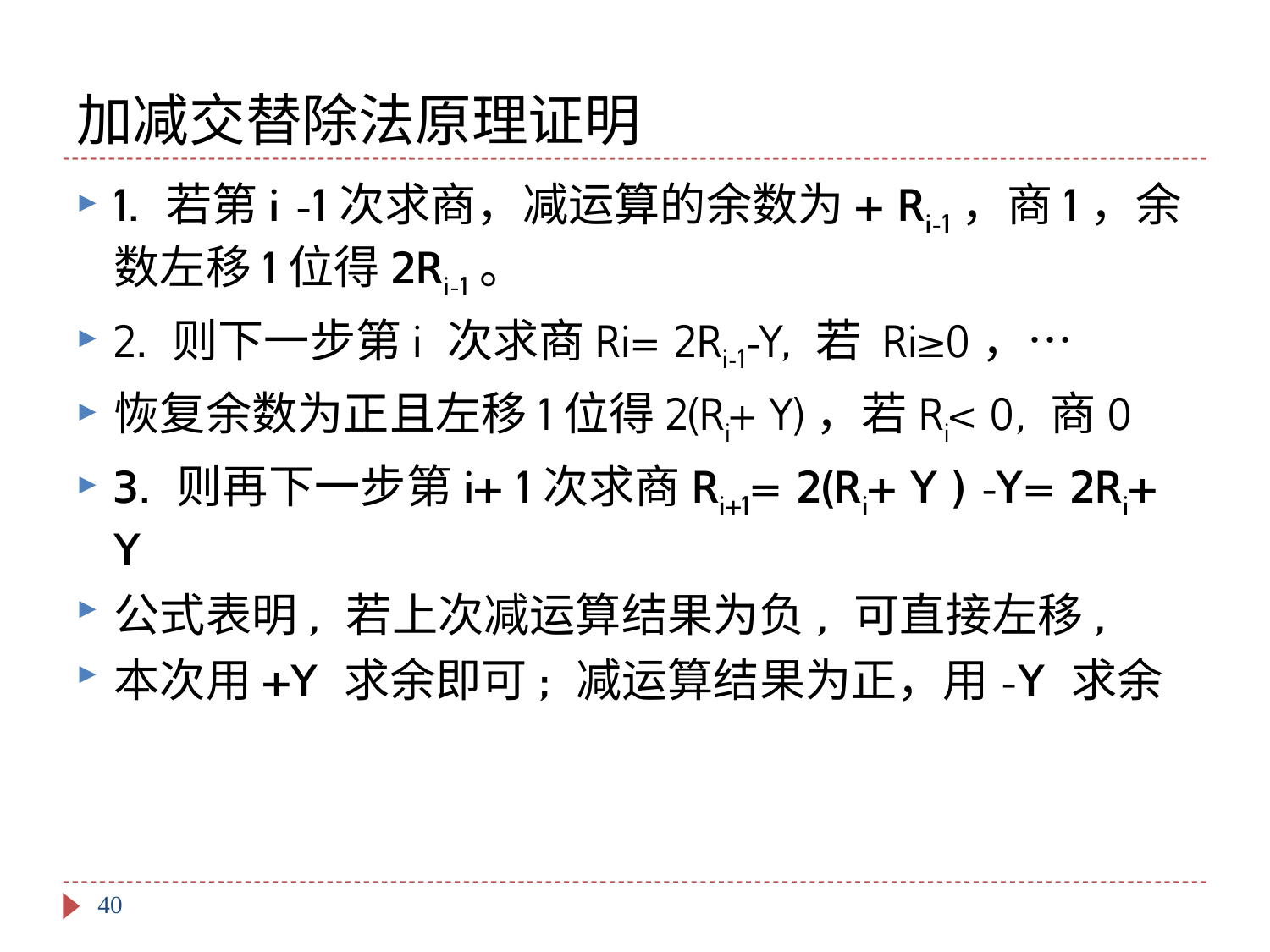

# 加减交替除法原理证明
1. 若第i -1次求商，减运算的余数为+ Ri-1，商1，余数左移1位得2Ri-1。
2. 则下一步第i 次求商Ri= 2Ri-1-Y, 若 Ri≥0，…
恢复余数为正且左移1位得2(Ri+ Y)，若Ri< 0, 商0
3. 则再下一步第i+ 1次求商Ri+1= 2(Ri+ Y ) -Y= 2Ri+ Y
公式表明, 若上次减运算结果为负, 可直接左移,
本次用+Y 求余即可; 减运算结果为正，用-Y 求余

40